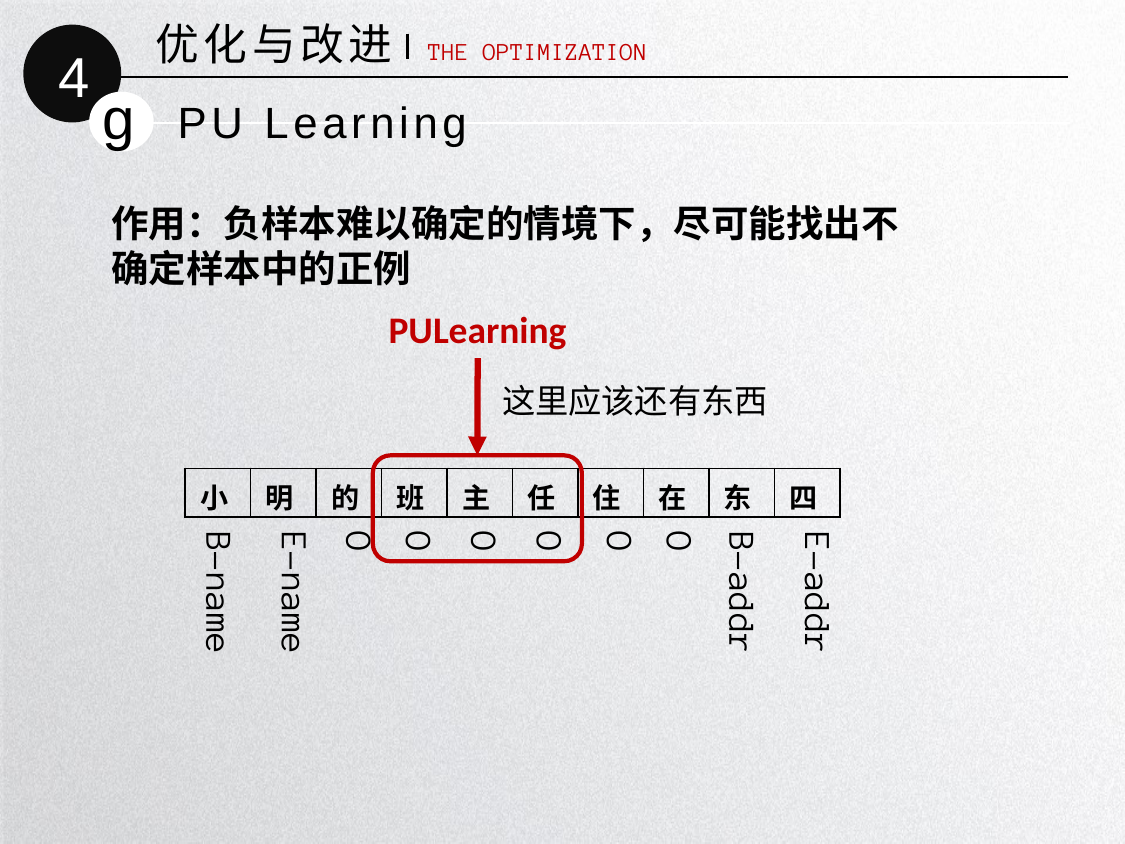

优化与改进

4
THE OPTIMIZATION
g

PU Learning
作用：负样本难以确定的情境下，尽可能找出不确定样本中的正例
PULearning
这里应该还有东西

| 小 | 明 | 的 | 班 | 主 | 任 | 住 | 在 | 东 | 四 |
| --- | --- | --- | --- | --- | --- | --- | --- | --- | --- |
B-name
E-name
O
O
B-addr
E-addr
O
O
O
O
延时符